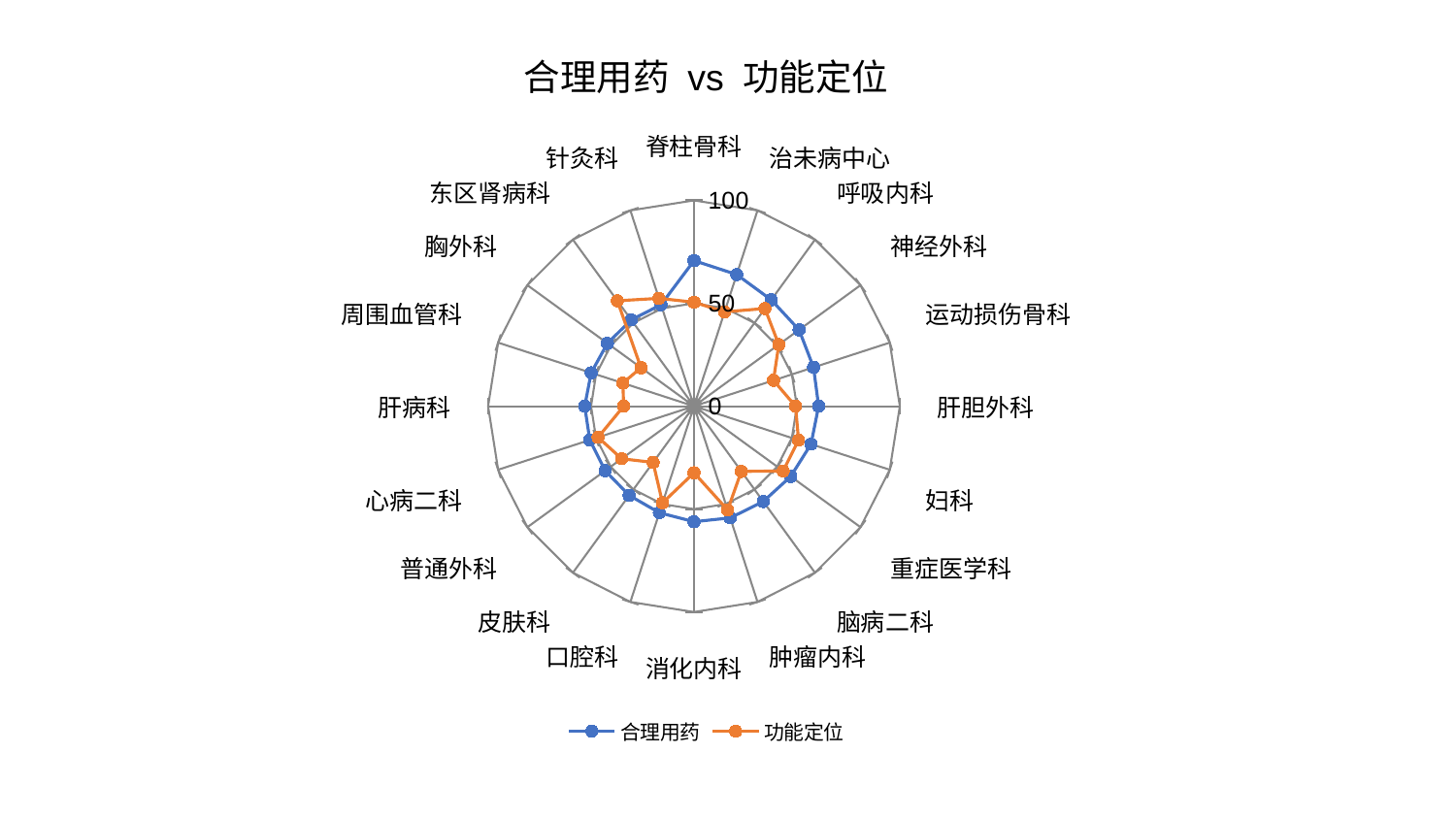

### Chart: 合理用药 vs 功能定位

| Category | 合理用药 | 功能定位 |
|---|---|---|
| 脊柱骨科 | 70.72140282635728 | 50.50903828679294 |
| 治未病中心 | 67.25606919194564 | 48.183597635199654 |
| 呼吸内科 | 63.871995240619 | 58.66552383752044 |
| 神经外科 | 63.12431926445861 | 50.93186253795198 |
| 运动损伤骨科 | 61.08528503771114 | 40.62487765379848 |
| 肝胆外科 | 60.57439929092304 | 49.35655419122536 |
| 妇科 | 59.777460118429 | 53.43984048939096 |
| 重症医学科 | 58.11118317933211 | 53.57167489317235 |
| 脑病二科 | 57.27401497339823 | 39.16742378733203 |
| 肿瘤内科 | 57.056120376206934 | 53.02735859274447 |
| 消化内科 | 56.13973286865171 | 32.35377437472697 |
| 口腔科 | 54.437733321049784 | 49.3886341761369 |
| 皮肤科 | 53.5583514385328 | 33.77255610696034 |
| 普通外科 | 53.33761862892658 | 43.43608852238782 |
| 心病二科 | 53.190561697106546 | 48.96839101034114 |
| 肝病科 | 53.067779492723574 | 34.140802447513394 |
| 周围血管科 | 52.50722505678786 | 36.311749632016365 |
| 胸外科 | 51.991784781033004 | 31.798131350446162 |
| 东区肾病科 | 51.855284755693084 | 63.30223822156812 |
| 针灸科 | 51.82521862863896 | 55.10766882288503 |
57